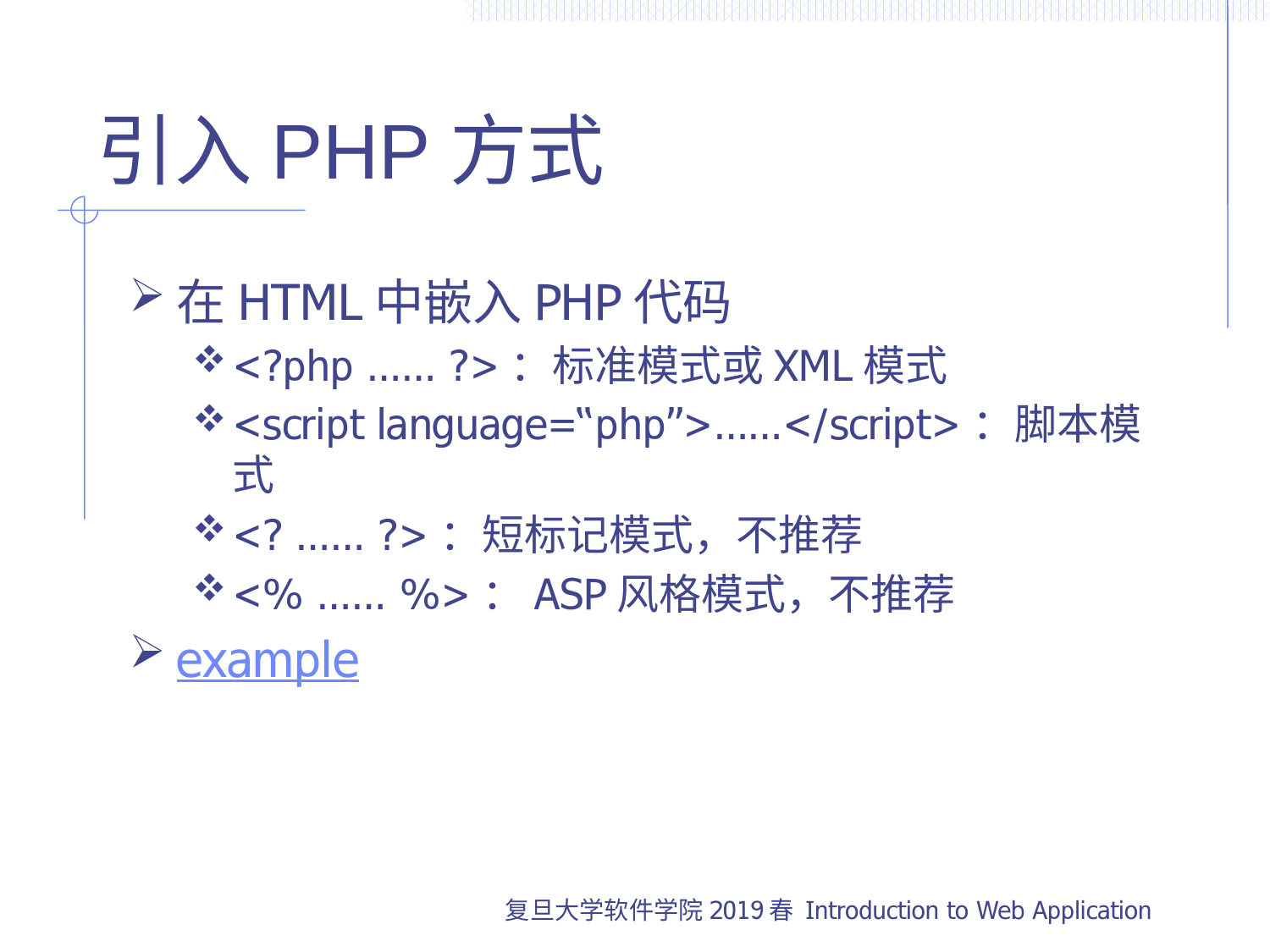

# 引入PHP方式
在HTML中嵌入PHP代码
<?php …… ?>：标准模式或XML模式
<script language=“php”>……</script>：脚本模式
<? …… ?>：短标记模式，不推荐
<% …… %>：ASP风格模式，不推荐
example